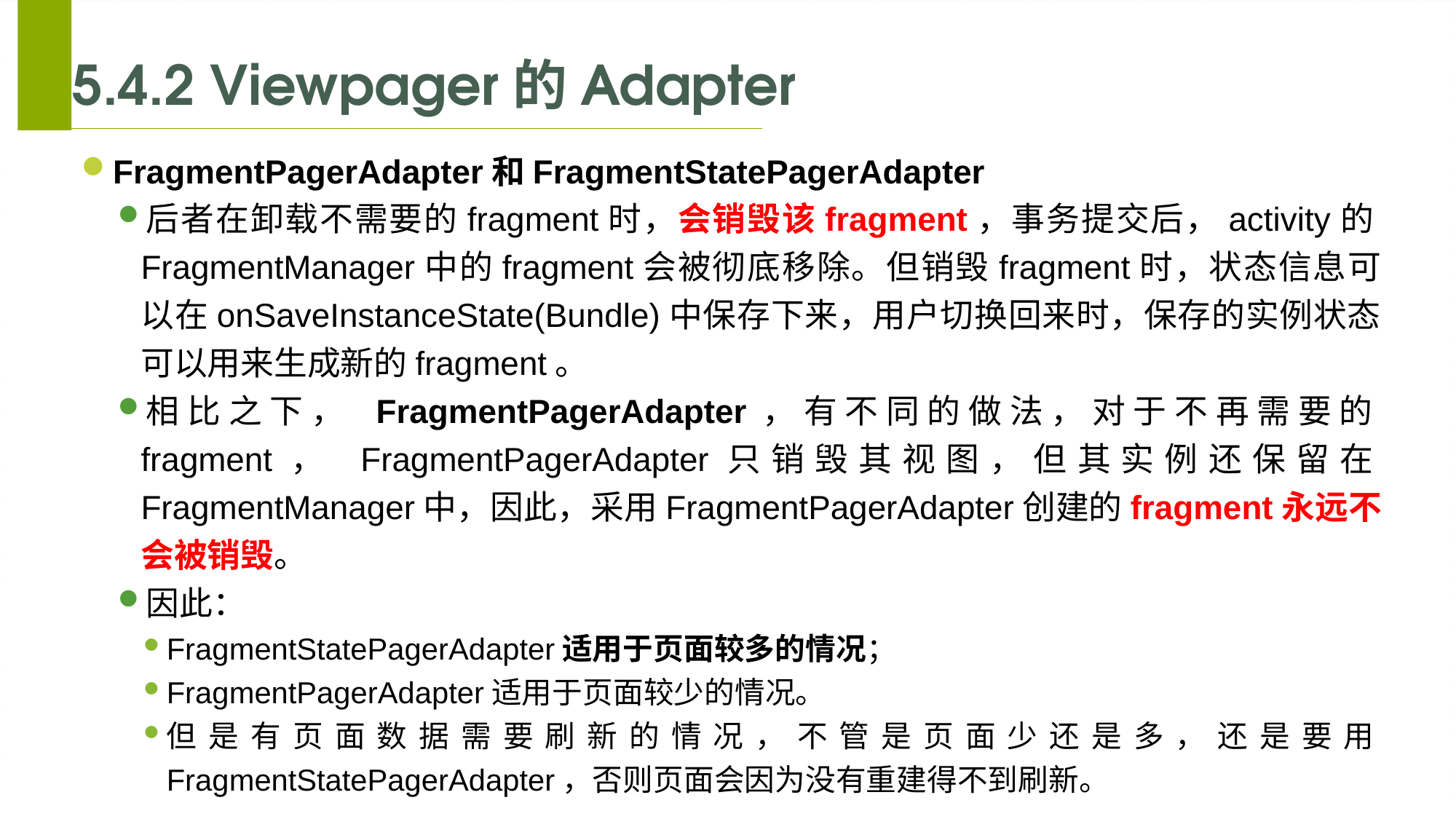

# 5.4.2 Viewpager的Adapter
FragmentPagerAdapter和FragmentStatePagerAdapter
后者在卸载不需要的fragment时，会销毁该fragment，事务提交后，activity的FragmentManager中的fragment会被彻底移除。但销毁fragment时，状态信息可以在onSaveInstanceState(Bundle)中保存下来，用户切换回来时，保存的实例状态可以用来生成新的fragment。
相比之下， FragmentPagerAdapter，有不同的做法，对于不再需要的fragment， FragmentPagerAdapter只销毁其视图，但其实例还保留在FragmentManager中，因此，采用FragmentPagerAdapter创建的fragment永远不会被销毁。
因此：
FragmentStatePagerAdapter适用于页面较多的情况；
FragmentPagerAdapter适用于页面较少的情况。
但是有页面数据需要刷新的情况，不管是页面少还是多，还是要用FragmentStatePagerAdapter，否则页面会因为没有重建得不到刷新。